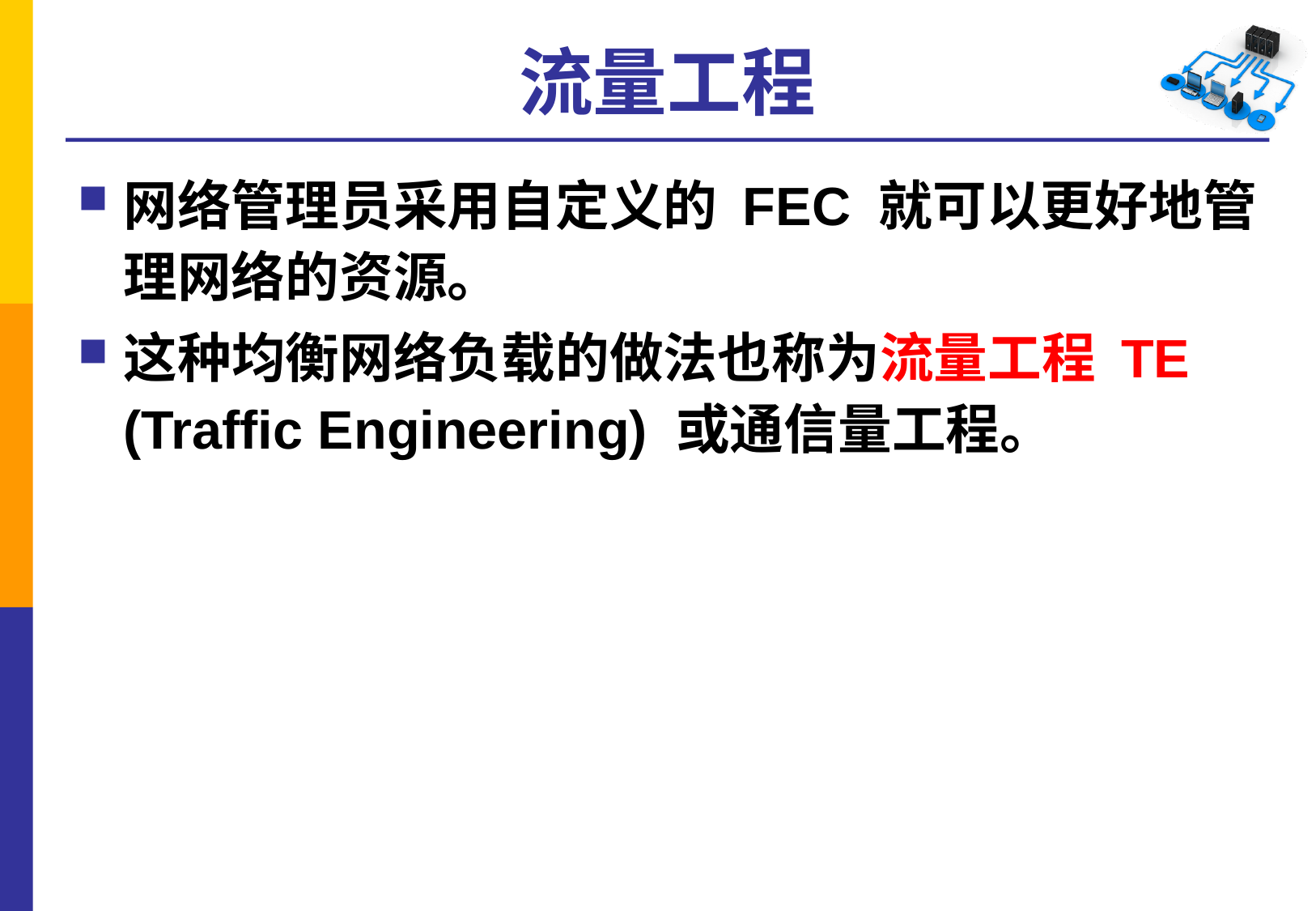

# 流量工程
网络管理员采用自定义的 FEC 就可以更好地管理网络的资源。
这种均衡网络负载的做法也称为流量工程 TE (Traffic Engineering) 或通信量工程。